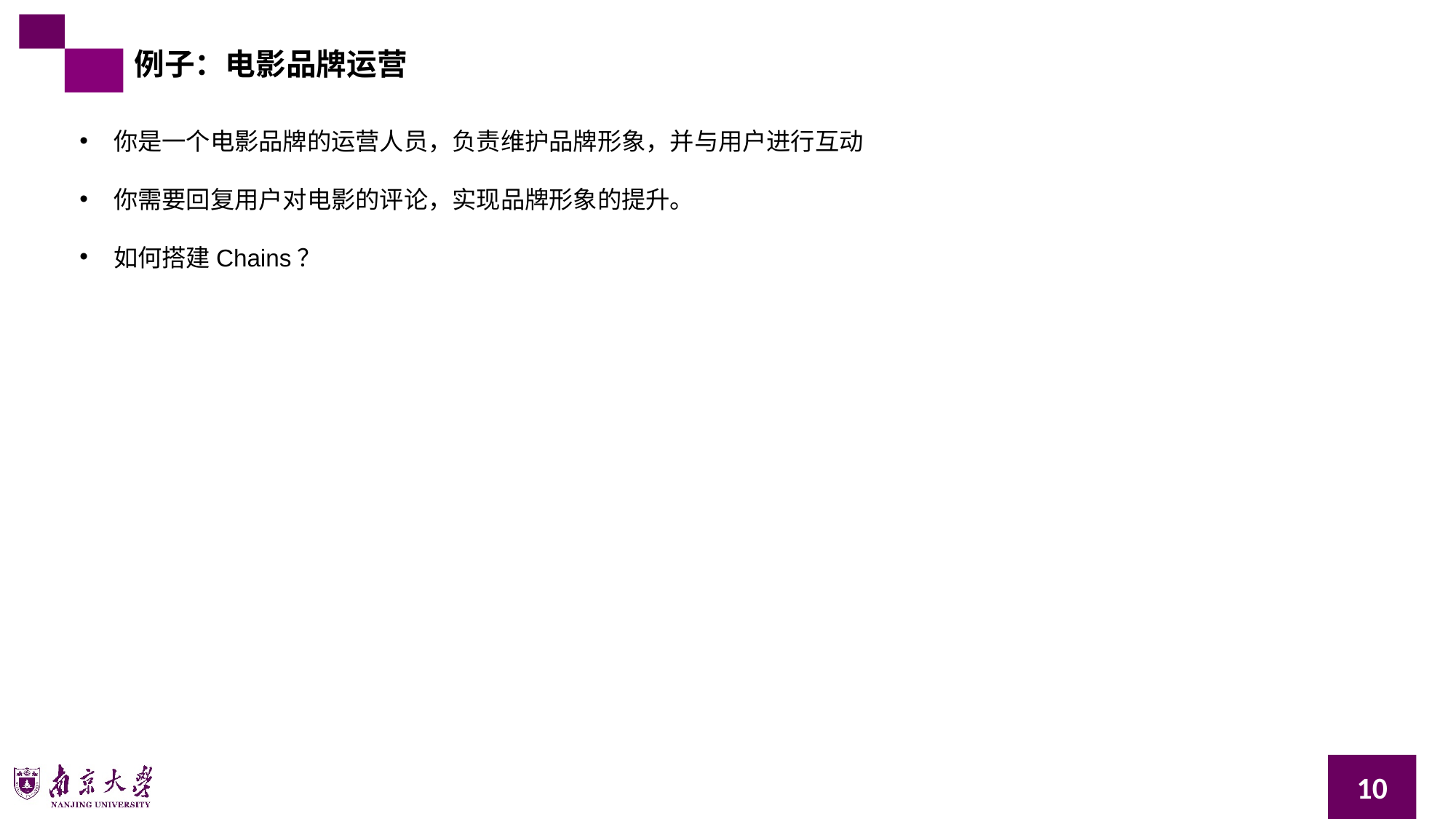

例子：电影品牌运营
你是一个电影品牌的运营人员，负责维护品牌形象，并与用户进行互动

你需要回复用户对电影的评论，实现品牌形象的提升。

如何搭建Chains？
10